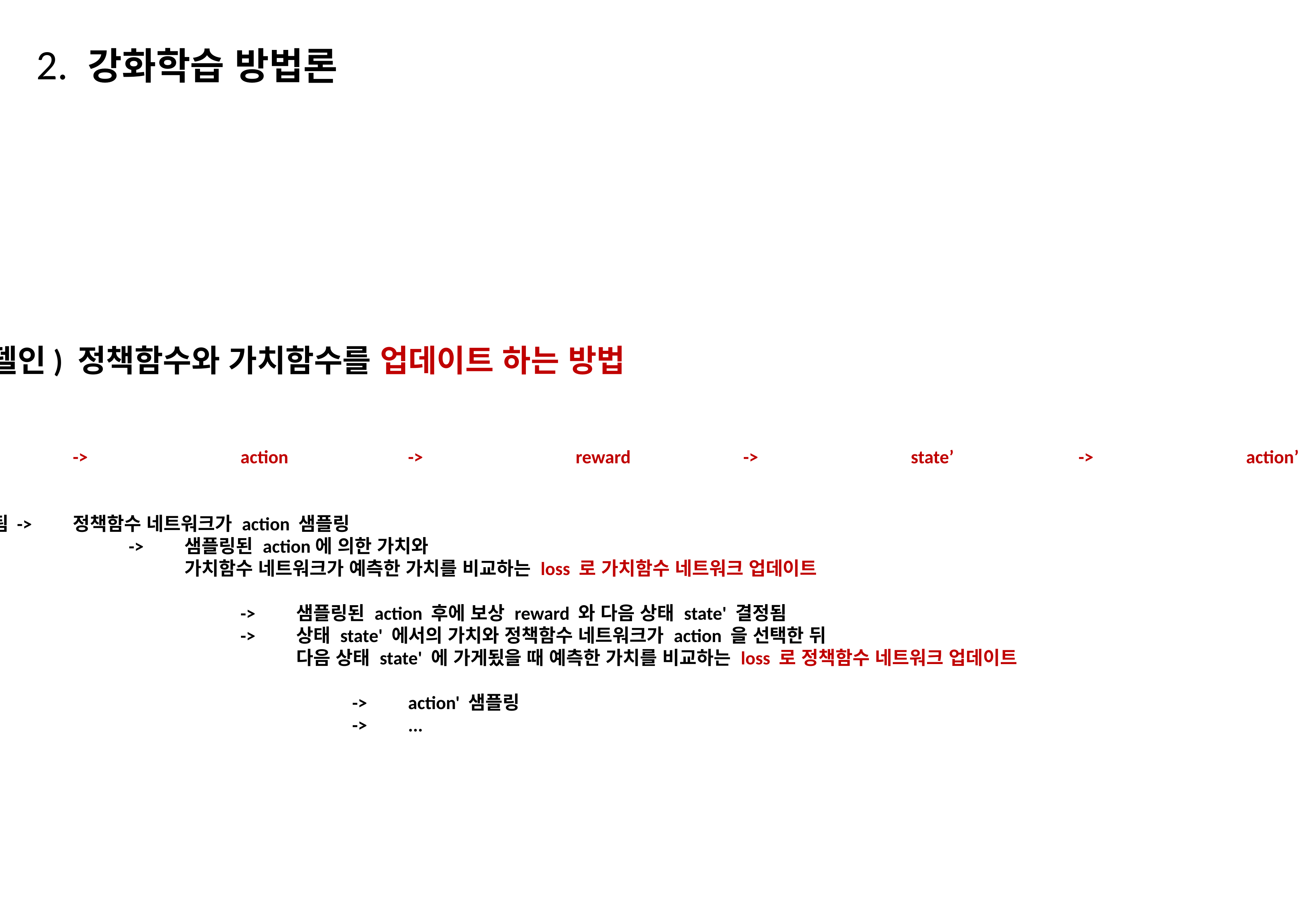

2. 강화학습 방법론
MDP 환경이
	(딥러닝 모델인) 정책함수와 가치함수를 업데이트 하는 방법

		state			->			action			->			reward			->			state’			->			action’			->			...

		state 결정 됨	-> 	정책함수 네트워크가 action 샘플링
						-> 	샘플링된 action에 의한 가치와
							가치함수 네트워크가 예측한 가치를 비교하는 loss 로 가치함수 네트워크 업데이트

								-> 	샘플링된 action 후에 보상 reward 와 다음 상태 state' 결정됨
								-> 	상태 state' 에서의 가치와 정책함수 네트워크가 action 을 선택한 뒤
									다음 상태 state' 에 가게됬을 때 예측한 가치를 비교하는 loss 로 정책함수 네트워크 업데이트

										-> 	action' 샘플링
										-> 	...